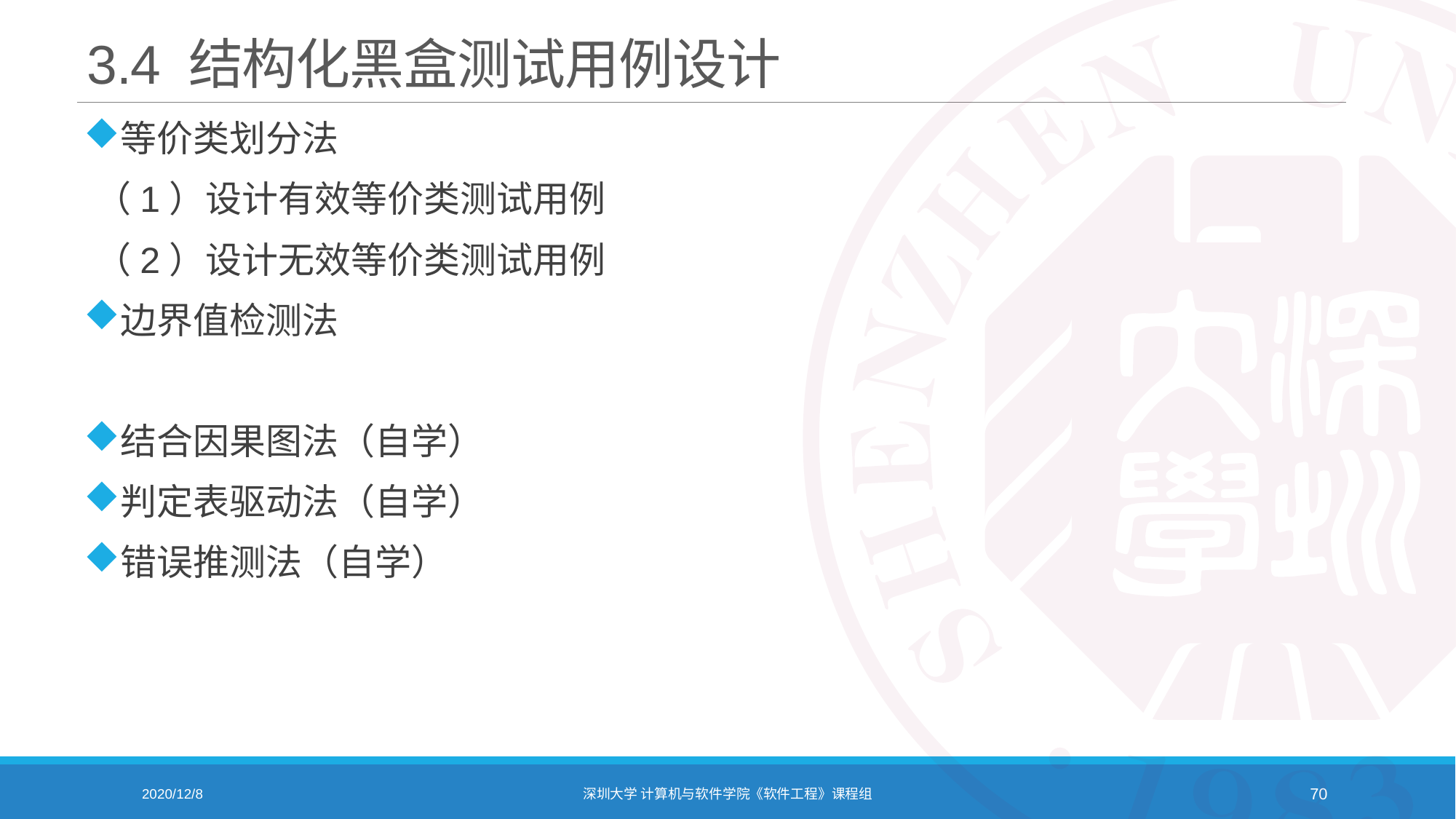

# 3.4 结构化黑盒测试用例设计
等价类划分法
（1）设计有效等价类测试用例
（2）设计无效等价类测试用例
边界值检测法

结合因果图法（自学）
判定表驱动法（自学）
错误推测法（自学）

2020/12/8
深圳大学 计算机与软件学院《软件工程》课程组
70